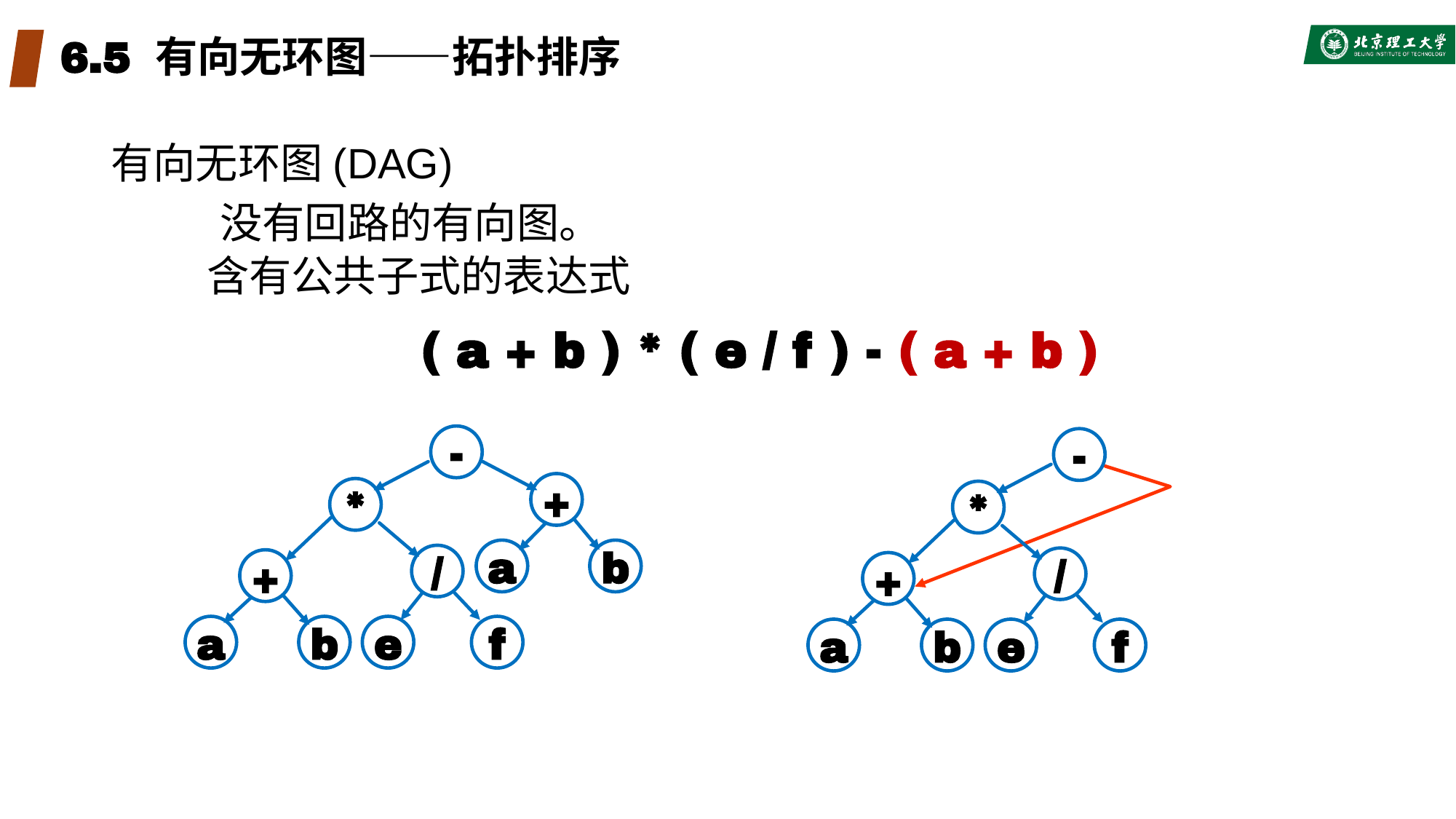

# 6.5 有向无环图——拓扑排序
有向无环图(DAG)
	没有回路的有向图。
含有公共子式的表达式
            ( a + b ) * ( e / f ) - ( a + b )
-

+
*

a
b
/
+

a
b
e
f
-

*

/
+

a
b
e
f